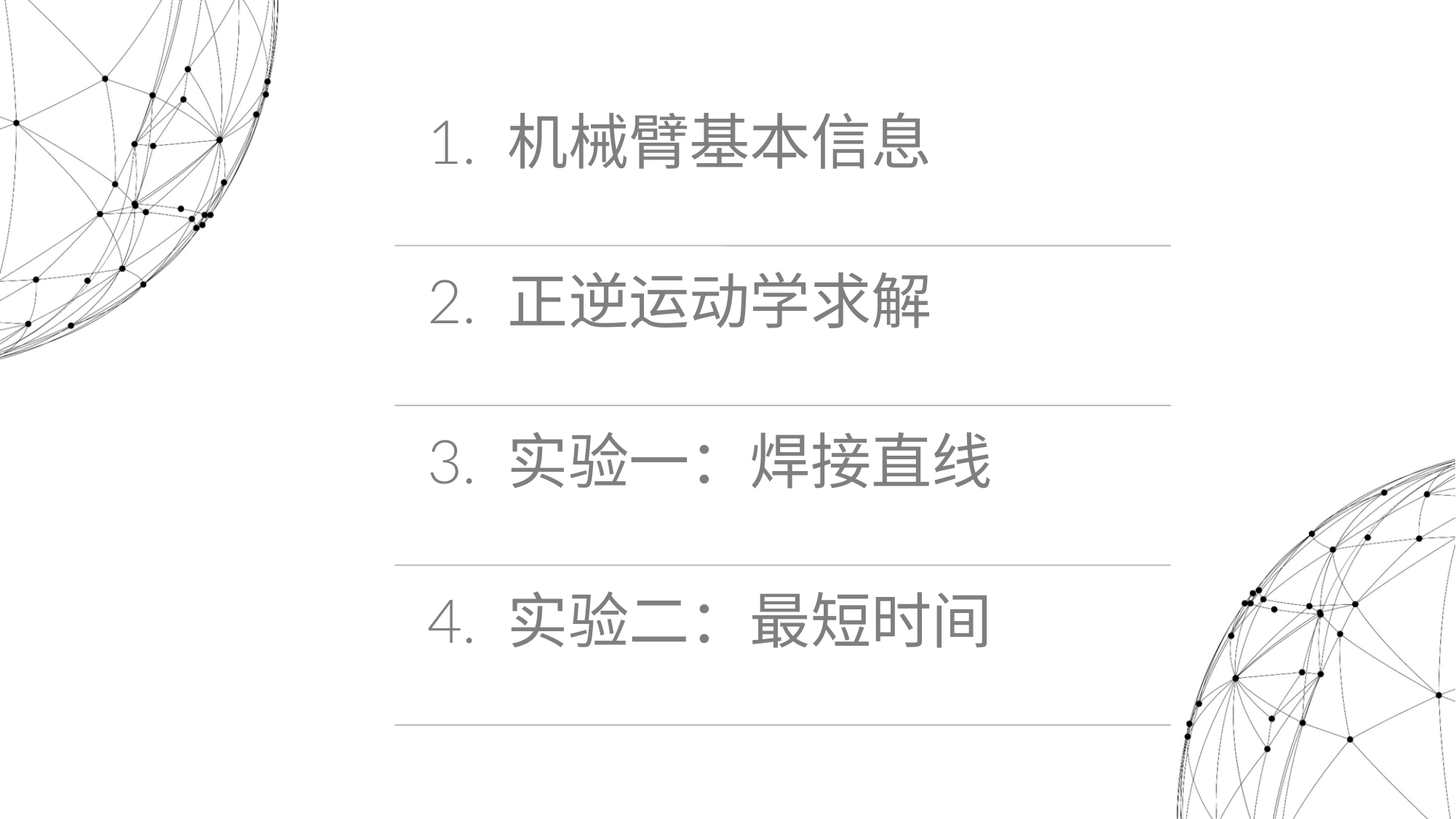

1. 机械臂基本信息
2. 正逆运动学求解
3. 实验一：焊接直线
4. 实验二：最短时间